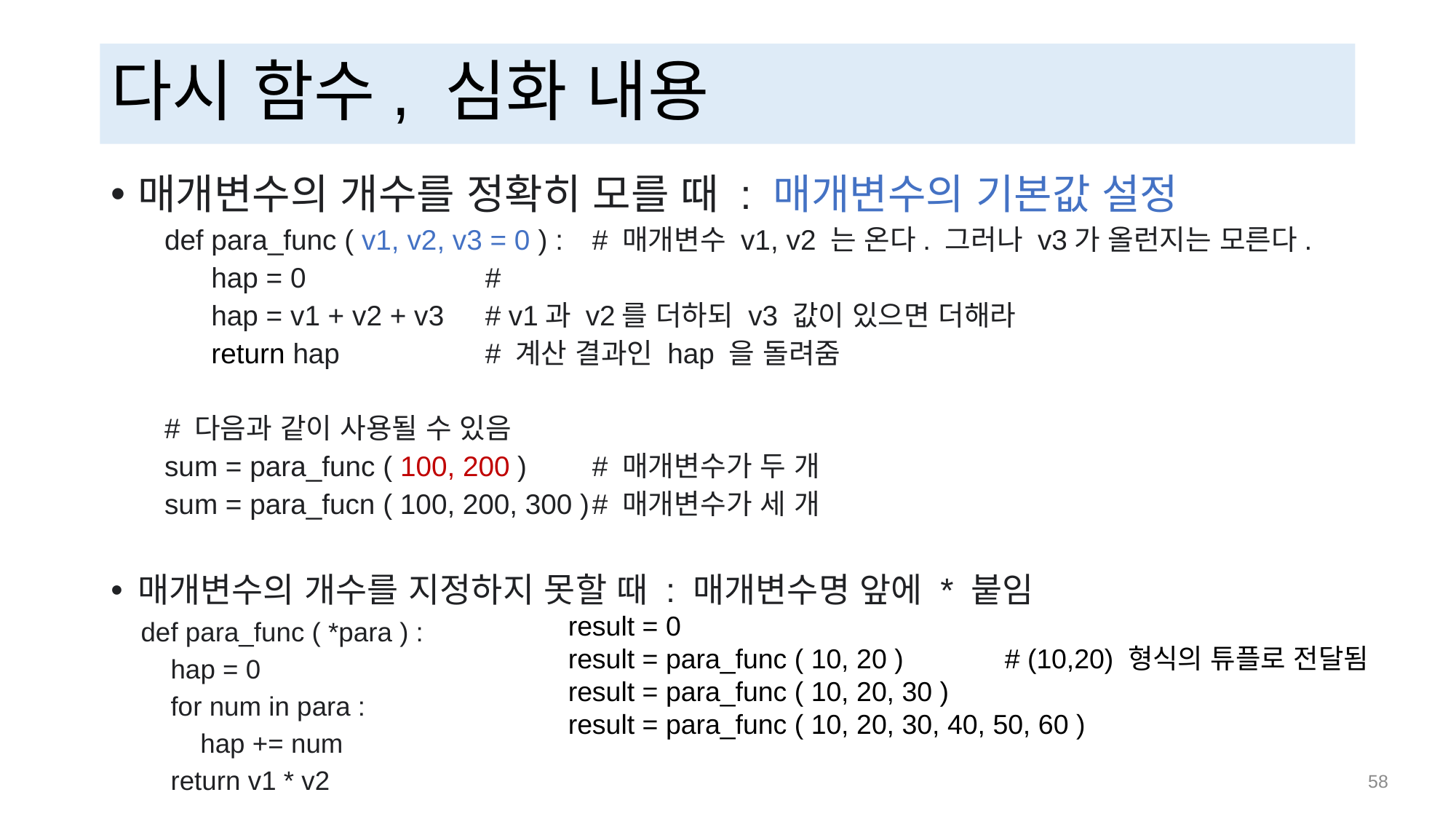

# 다시 함수, 심화 내용
매개변수의 개수를 정확히 모를 때 : 매개변수의 기본값 설정
def para_func ( v1, v2, v3 = 0 ) :	# 매개변수 v1, v2 는 온다. 그러나 v3가 올런지는 모른다.
      hap = 0			#
      hap = v1 + v2 + v3		# v1과 v2를 더하되 v3 값이 있으면 더해라
      return hap			# 계산 결과인 hap 을 돌려줌

# 다음과 같이 사용될 수 있음
sum = para_func ( 100, 200 )	# 매개변수가 두 개
sum = para_fucn ( 100, 200, 300 )	# 매개변수가 세 개

매개변수의 개수를 지정하지 못할 때 : 매개변수명 앞에 * 붙임
    def para_func ( *para ) :
        hap = 0
        for num in para :
            hap += num
        return v1 * v2
result = 0
result = para_func ( 10, 20 )	# (10,20) 형식의 튜플로 전달됨
result = para_func ( 10, 20, 30 )
result = para_func ( 10, 20, 30, 40, 50, 60 )

 58